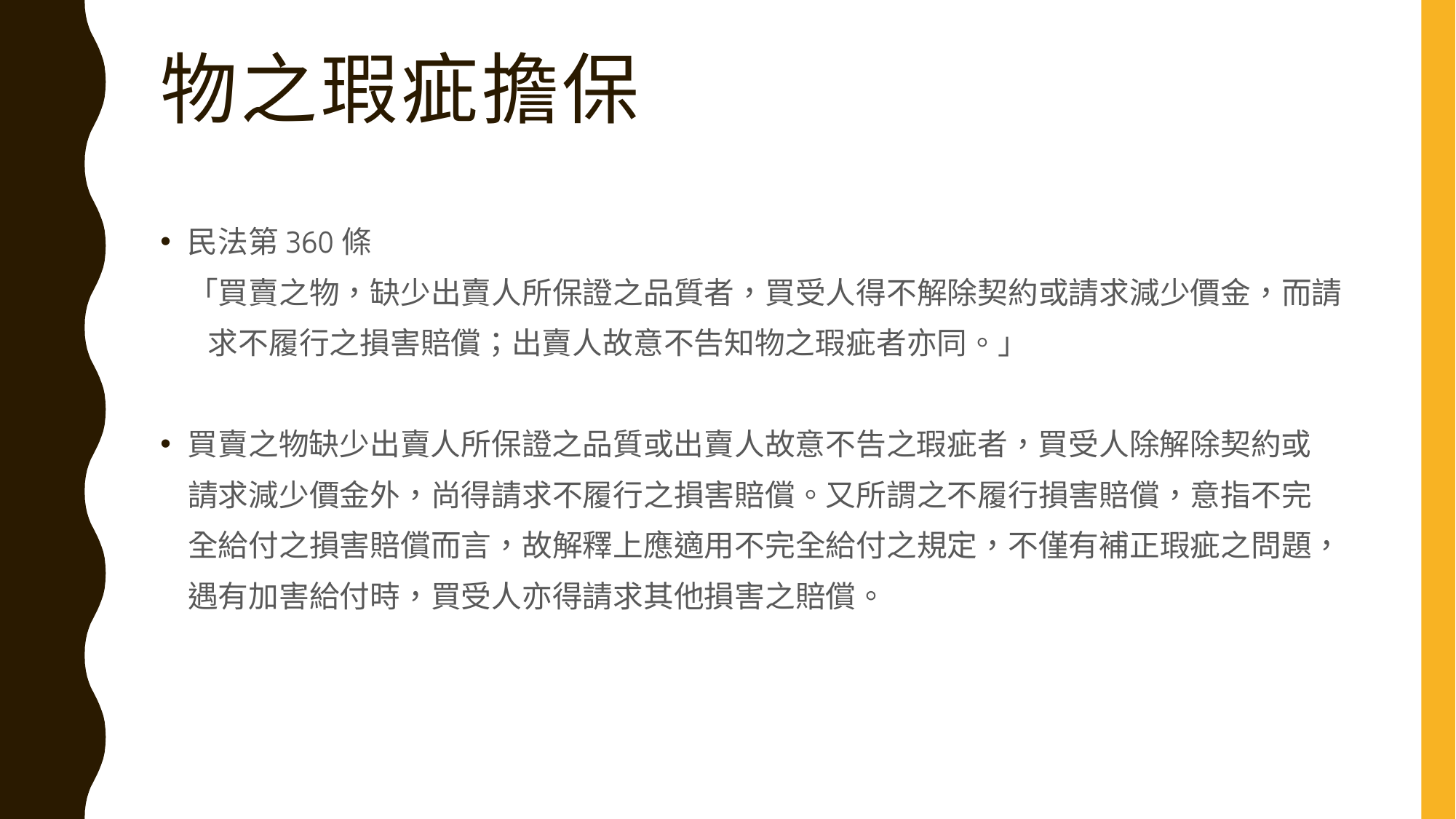

# 物之瑕疵擔保
民法第360條
   「買賣之物，缺少出賣人所保證之品質者，買受人得不解除契約或請求減少價金，而請
      求不履行之損害賠償；出賣人故意不告知物之瑕疵者亦同。」

買賣之物缺少出賣人所保證之品質或出賣人故意不告之瑕疵者，買受人除解除契約或
   請求減少價金外，尚得請求不履行之損害賠償。又所謂之不履行損害賠償，意指不完
   全給付之損害賠償而言，故解釋上應適用不完全給付之規定，不僅有補正瑕疵之問題，
   遇有加害給付時，買受人亦得請求其他損害之賠償。